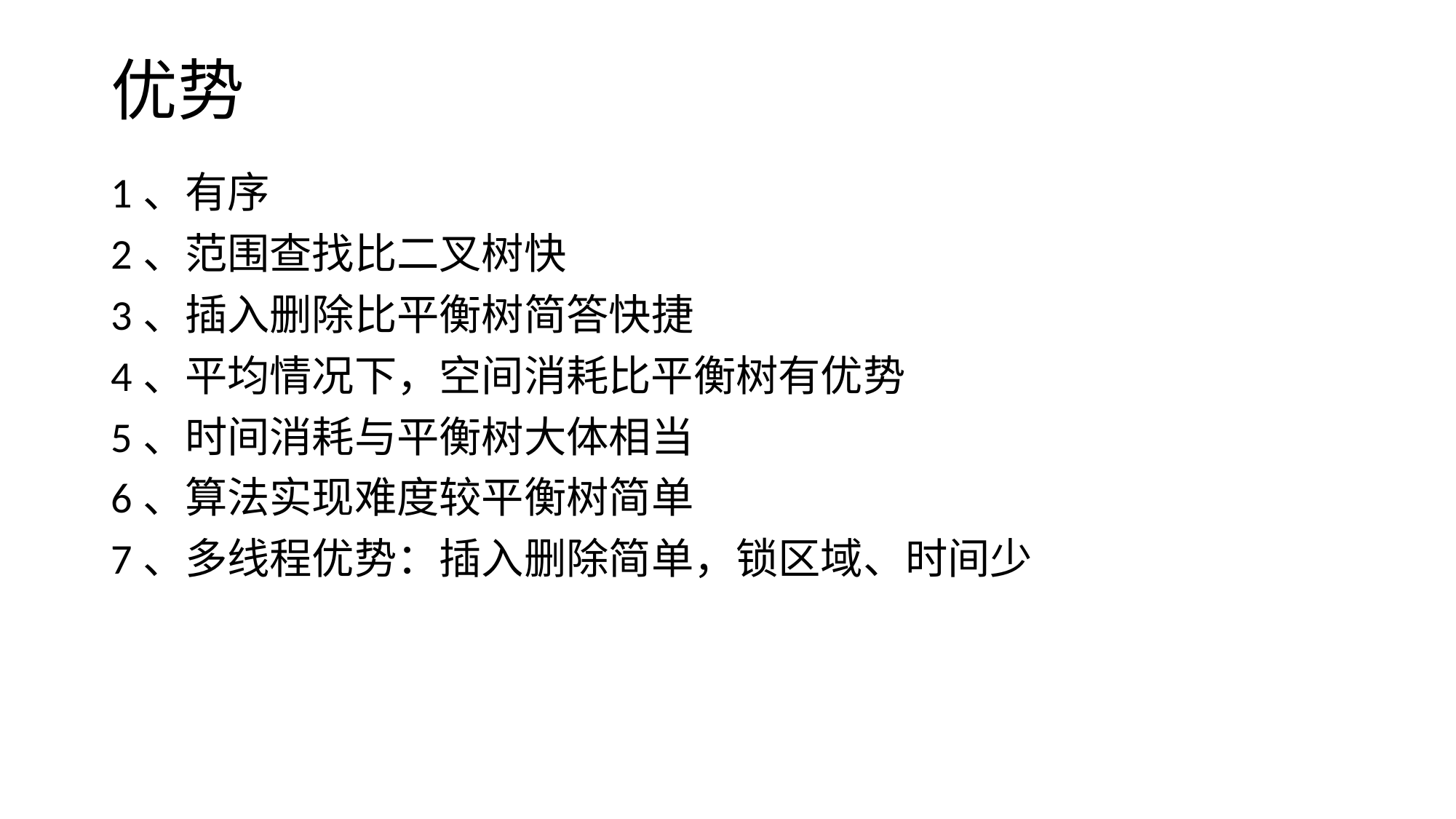

# 优势
1、有序
2、范围查找比二叉树快
3、插入删除比平衡树简答快捷
4、平均情况下，空间消耗比平衡树有优势
5、时间消耗与平衡树大体相当
6、算法实现难度较平衡树简单
7、多线程优势：插入删除简单，锁区域、时间少